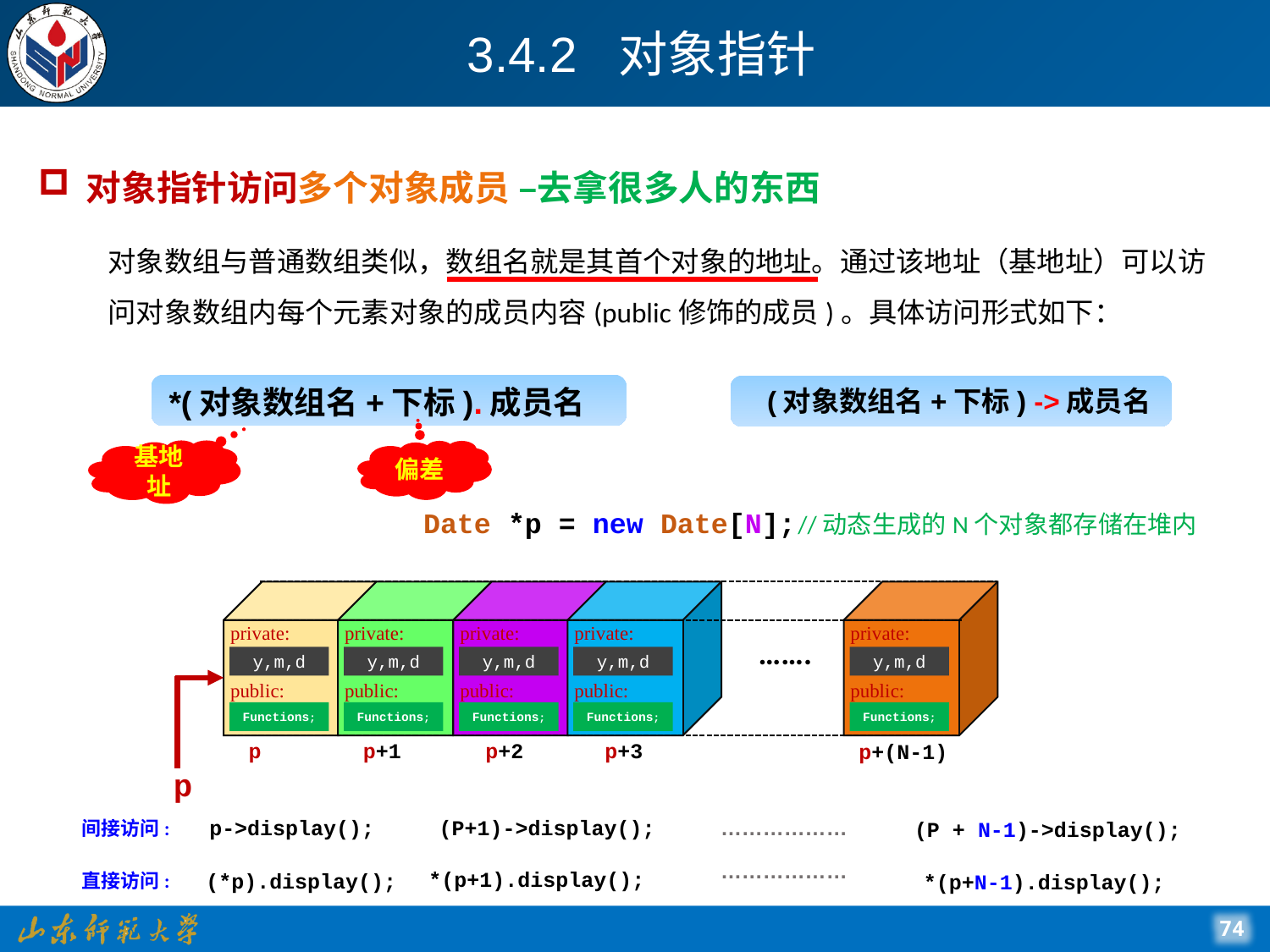

# 3.4.2 对象指针
对象指针访问多个对象成员 –去拿很多人的东西
对象数组与普通数组类似，数组名就是其首个对象的地址。通过该地址（基地址）可以访问对象数组内每个元素对象的成员内容(public修饰的成员)。具体访问形式如下：

*(对象数组名+下标).成员名

(对象数组名+下标) ->成员名
基地址
偏差
 Date *p = new Date[N];
//动态生成的N个对象都存储在堆内

private:
y,m,d
public:
Functions;

private:
y,m,d
public:
Functions;

private:
y,m,d
public:
Functions;

private:
y,m,d
public:
Functions;

private:
y,m,d
public:
Functions;
…….
 p
 p+1
 p+2
 p+3
 p+(N-1)
 p
p->display();
(P+1)->display();
………………
间接访问:
(P + N-1)->display();
………………
*(p+1).display();
(*p).display();
直接访问:
*(p+N-1).display();